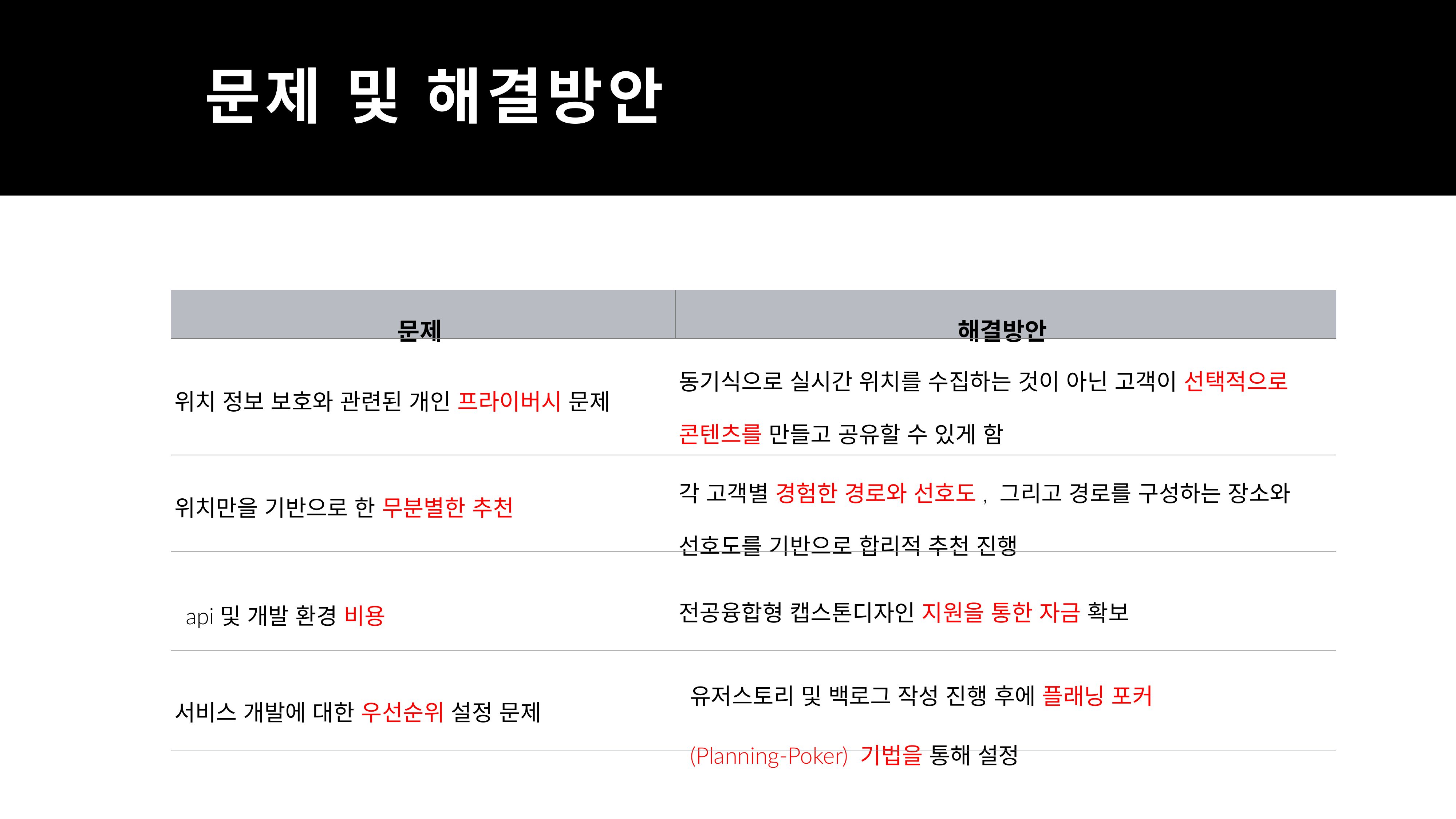

문제 및 해결방안
| 문제 | 해결방안 |
| --- | --- |
| 위치 정보 보호와 관련된 개인 프라이버시 문제 | 동기식으로 실시간 위치를 수집하는 것이 아닌 고객이 선택적으로 콘텐츠를 만들고 공유할 수 있게 함 |
| 위치만을 기반으로 한 무분별한 추천 | 각 고객별 경험한 경로와 선호도, 그리고 경로를 구성하는 장소와 선호도를 기반으로 합리적 추천 진행 |
| api및 개발 환경 비용 | 전공융합형 캡스톤디자인 지원을 통한 자금 확보 |
| 서비스 개발에 대한 우선순위 설정 문제 | 유저스토리 및 백로그 작성 진행 후에 플래닝 포커 (Planning-Poker) 기법을 통해 설정 |